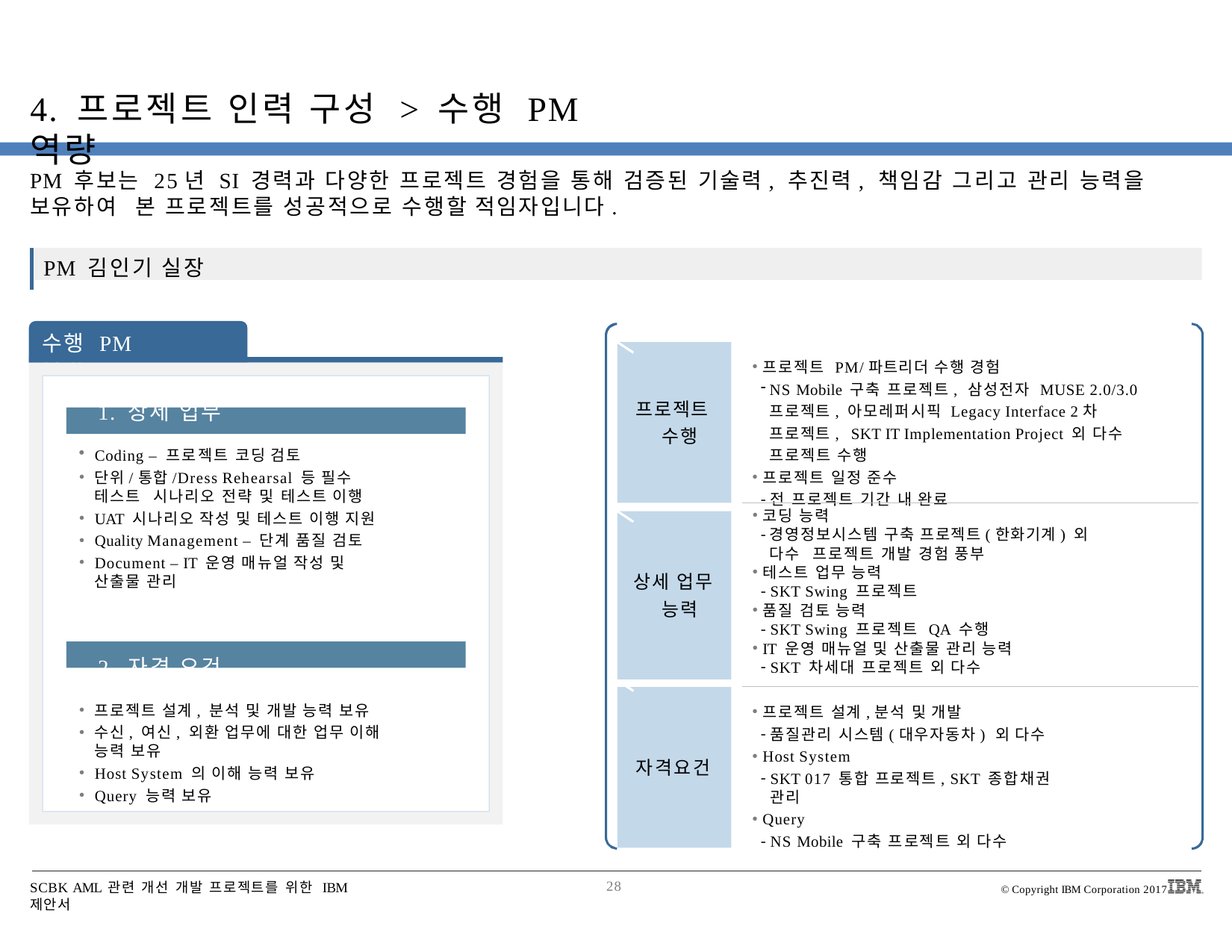

# 4. 프로젝트 인력 구성 > 수행 PM 역량

PM 후보는 25년 SI 경력과 다양한 프로젝트 경험을 통해 검증된 기술력, 추진력, 책임감 그리고 관리 능력을 보유하여  본 프로젝트를 성공적으로 수행할 적임자입니다.

PM 김인기 실장

수행 PM 요건

프로젝트 PM/파트리더 수행 경험
NS Mobile 구축 프로젝트, 삼성전자 MUSE 2.0/3.0  프로젝트, 아모레퍼시픽 Legacy Interface 2차 프로젝트,  SKT IT Implementation Project 외 다수 프로젝트 수행
프로젝트 일정 준수
전 프로젝트 기간 내 완료

프로젝트  수행
1. 상세 업무
Coding – 프로젝트 코딩 검토
단위/통합/Dress Rehearsal 등 필수 테스트  시나리오 전략 및 테스트 이행
UAT 시나리오 작성 및 테스트 이행 지원
Quality Management – 단계 품질 검토
Document – IT 운영 매뉴얼 작성 및 산출물 관리

2. 자격 요건
프로젝트 설계, 분석 및 개발 능력 보유
수신, 여신, 외환 업무에 대한 업무 이해 능력 보유
Host System 의 이해 능력 보유
Query 능력 보유

코딩 능력
경영정보시스템 구축 프로젝트(한화기계) 외 다수  프로젝트 개발 경험 풍부
테스트 업무 능력
SKT Swing 프로젝트
품질 검토 능력
SKT Swing 프로젝트 QA 수행
IT 운영 매뉴얼 및 산출물 관리 능력
SKT 차세대 프로젝트 외 다수

상세 업무  능력

프로젝트 설계,분석 및 개발
품질관리 시스템(대우자동차) 외 다수
Host System
SKT 017 통합 프로젝트, SKT 종합채권 관리
Query
NS Mobile 구축 프로젝트 외 다수
자격요건

SCBK AML 관련 개선 개발 프로젝트를 위한 IBM 제안서
28

© Copyright IBM Corporation 2017